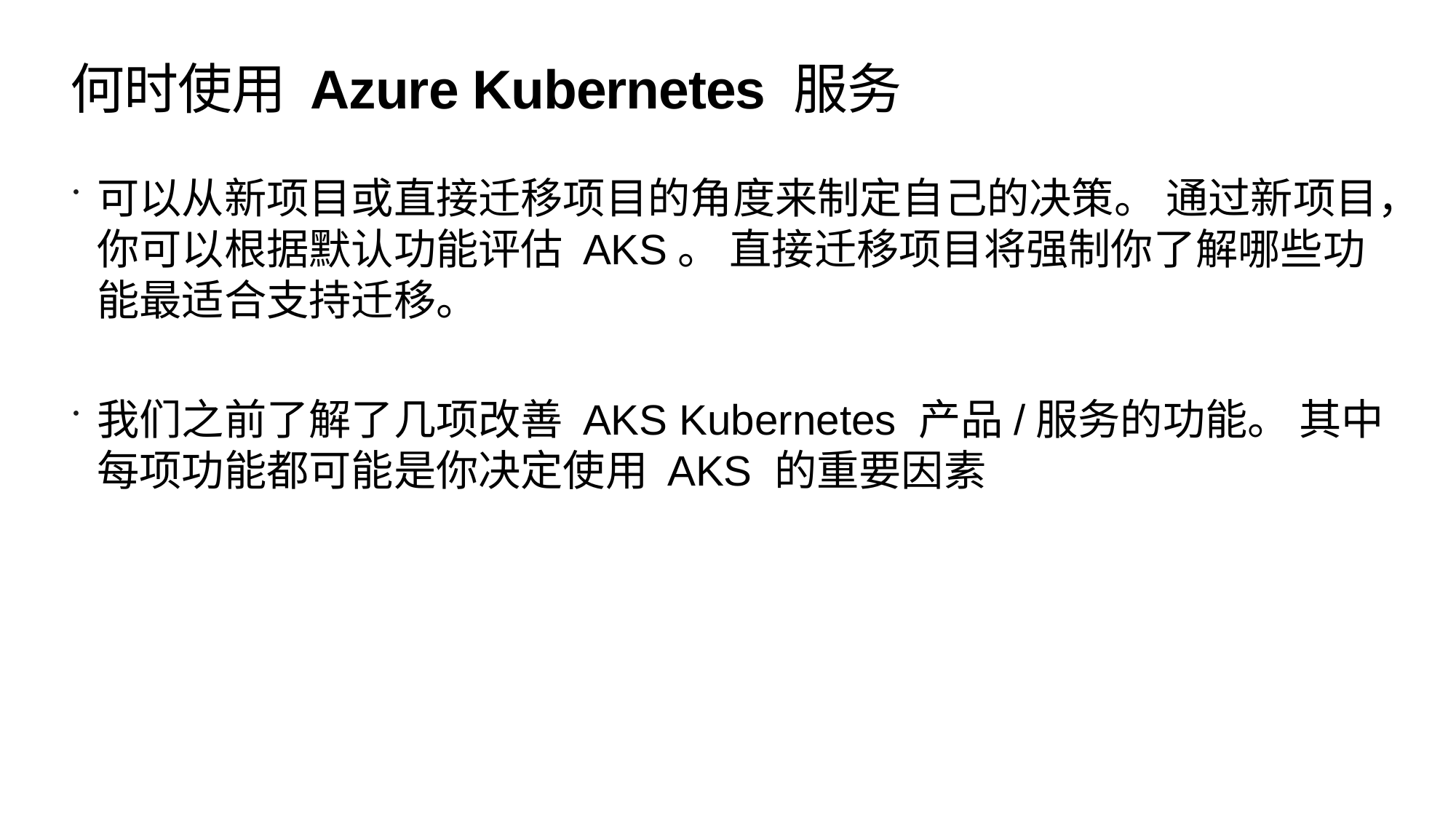

# 何时使用 Azure Kubernetes 服务
可以从新项目或直接迁移项目的角度来制定自己的决策。 通过新项目，你可以根据默认功能评估 AKS。 直接迁移项目将强制你了解哪些功能最适合支持迁移。

我们之前了解了几项改善 AKS Kubernetes 产品/服务的功能。 其中每项功能都可能是你决定使用 AKS 的重要因素